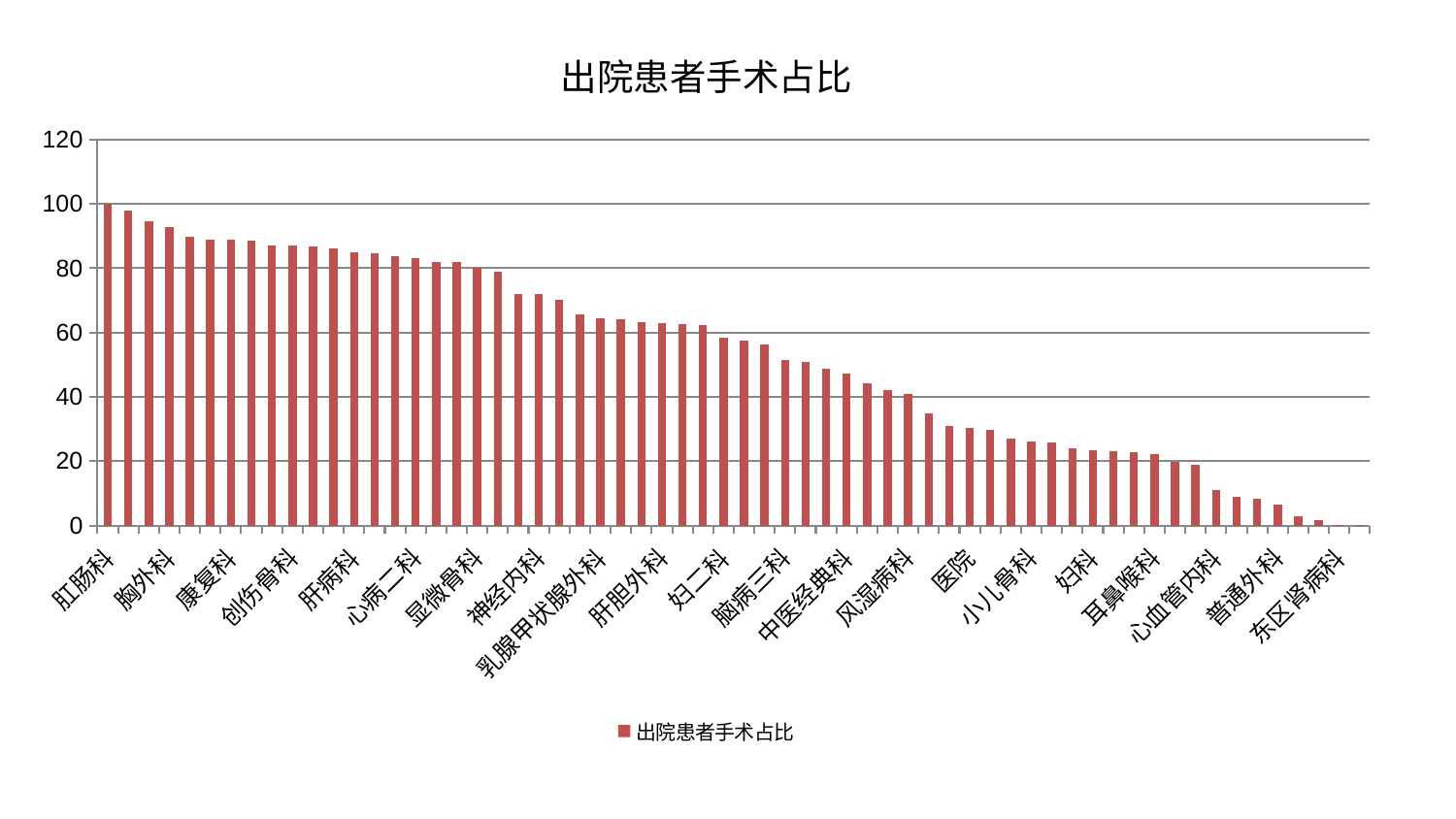

### Chart: 出院患者手术占比

| Category | 出院患者手术占比 |
|---|---|
| 肛肠科 | 100.0 |
| 老年医学科 | 97.83491106227058 |
| 口腔科 | 94.59711278070077 |
| 胸外科 | 92.84520508098075 |
| 泌尿外科 | 89.8560865247311 |
| 呼吸内科 | 88.93553585127043 |
| 康复科 | 88.85308737910738 |
| 脑病二科 | 88.52099153793742 |
| 消化内科 | 87.11778680550208 |
| 创伤骨科 | 86.994959154854 |
| 微创骨科 | 86.73160527202579 |
| 小儿推拿科 | 86.0589614278092 |
| 肝病科 | 84.84595183858052 |
| 眼科 | 84.66810125819366 |
| 男科 | 83.62479780477359 |
| 心病二科 | 83.12780884223716 |
| 针灸科 | 82.01245569578118 |
| 肾病科 | 81.80667189990807 |
| 显微骨科 | 80.27474710407702 |
| 妇科妇二科合并 | 79.05436790498435 |
| 心病四科 | 71.96339875639181 |
| 神经内科 | 71.87018503397333 |
| 肾脏内科 | 70.12902932959561 |
| 东区重症医学科 | 65.69891134520208 |
| 乳腺甲状腺外科 | 64.34388720626765 |
| 肿瘤内科 | 64.0260537684088 |
| 儿科 | 63.30238738641665 |
| 肝胆外科 | 63.020168703487236 |
| 皮肤科 | 62.710716647452244 |
| 脑病一科 | 62.38370514514053 |
| 妇二科 | 58.39854016737875 |
| 身心医学科 | 57.44564935105214 |
| 心病一科 | 56.365617077457046 |
| 脑病三科 | 51.556703141103746 |
| 脾胃病科 | 50.9100991684364 |
| 产科 | 48.790664667079575 |
| 中医经典科 | 47.15468019210758 |
| 脾胃科消化科合并 | 44.15123668970173 |
| 治未病中心 | 42.25018483359355 |
| 风湿病科 | 40.77579177598021 |
| 中医外治中心 | 34.71949302242074 |
| 周围血管科 | 31.021860016015168 |
| 医院 | 30.2461324909558 |
| 综合内科 | 29.714490818296248 |
| 血液科 | 27.14668800860547 |
| 小儿骨科 | 26.24439344944647 |
| 脊柱骨科 | 25.70995205358011 |
| 骨科 | 24.106955143558583 |
| 妇科 | 23.35852573526065 |
| 内分泌科 | 22.968751349426373 |
| 西区重症医学科 | 22.84951998304876 |
| 耳鼻喉科 | 22.18526564438166 |
| 运动损伤骨科 | 19.71496714169618 |
| 美容皮肤科 | 18.920287509338184 |
| 心血管内科 | 11.076482014919774 |
| 推拿科 | 8.941244304426554 |
| 心病三科 | 8.422447381530972 |
| 普通外科 | 6.618049969288897 |
| 神经外科 | 2.9929968078781233 |
| 关节骨科 | 1.6641157969264908 |
| 东区肾病科 | 0.10186555529416719 |
| 重症医学科 | 0.09184067946350627 |
12